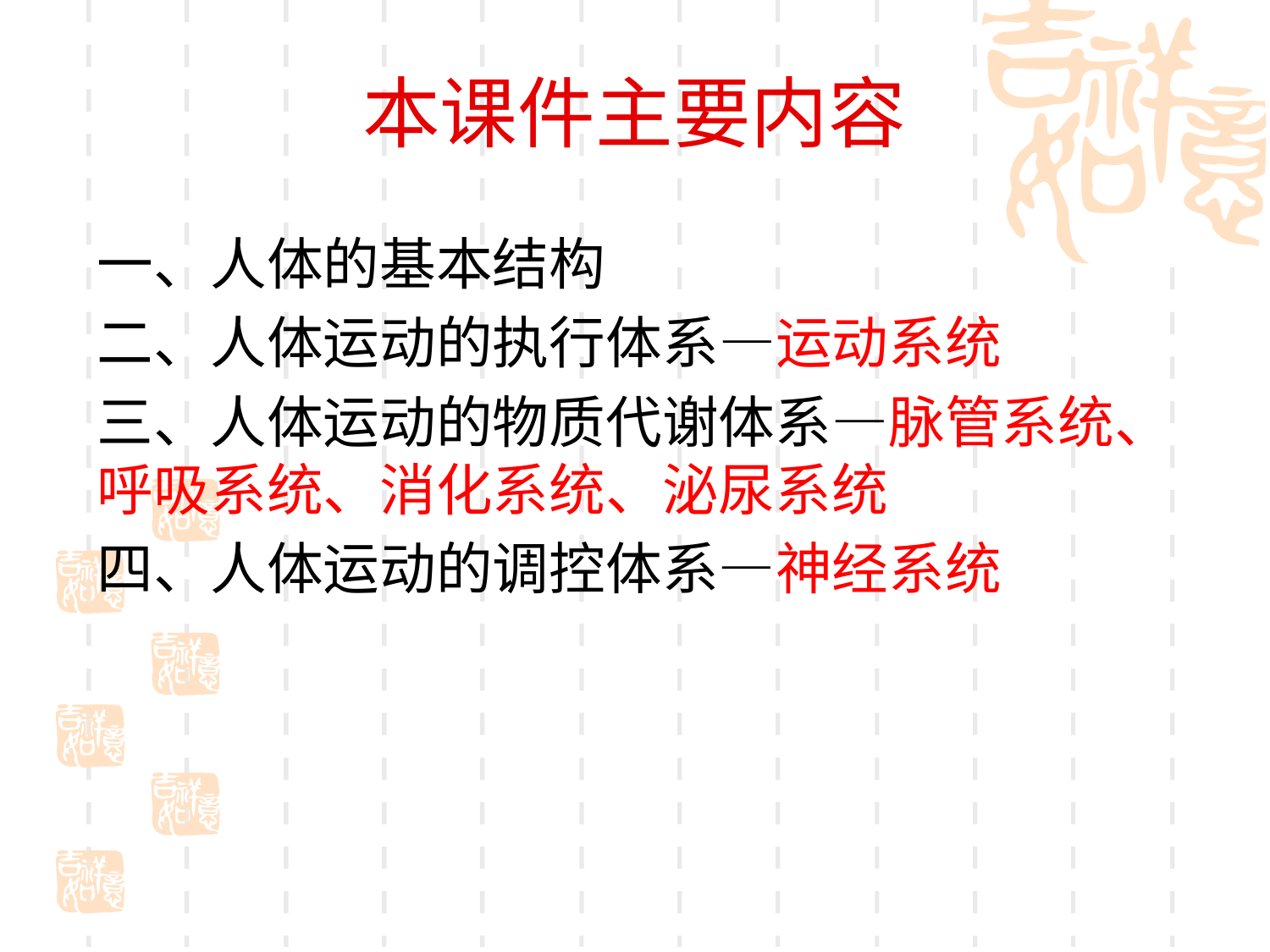

# 本课件主要内容
一、人体的基本结构
二、人体运动的执行体系—运动系统
三、人体运动的物质代谢体系—脉管系统、呼吸系统、消化系统、泌尿系统
四、人体运动的调控体系—神经系统